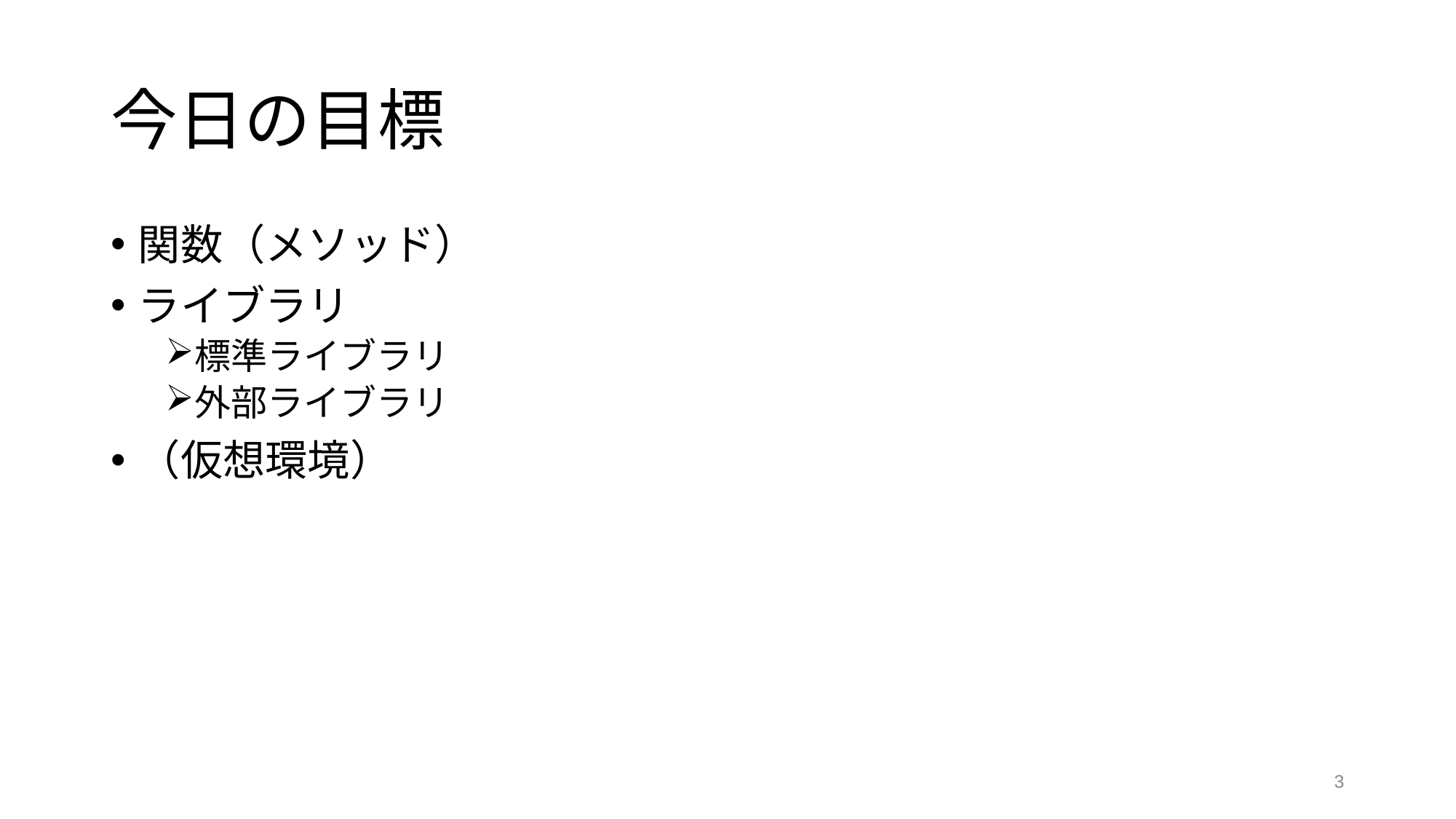

# 今日の目標
関数（メソッド）
ライブラリ
標準ライブラリ
外部ライブラリ
（仮想環境）

3